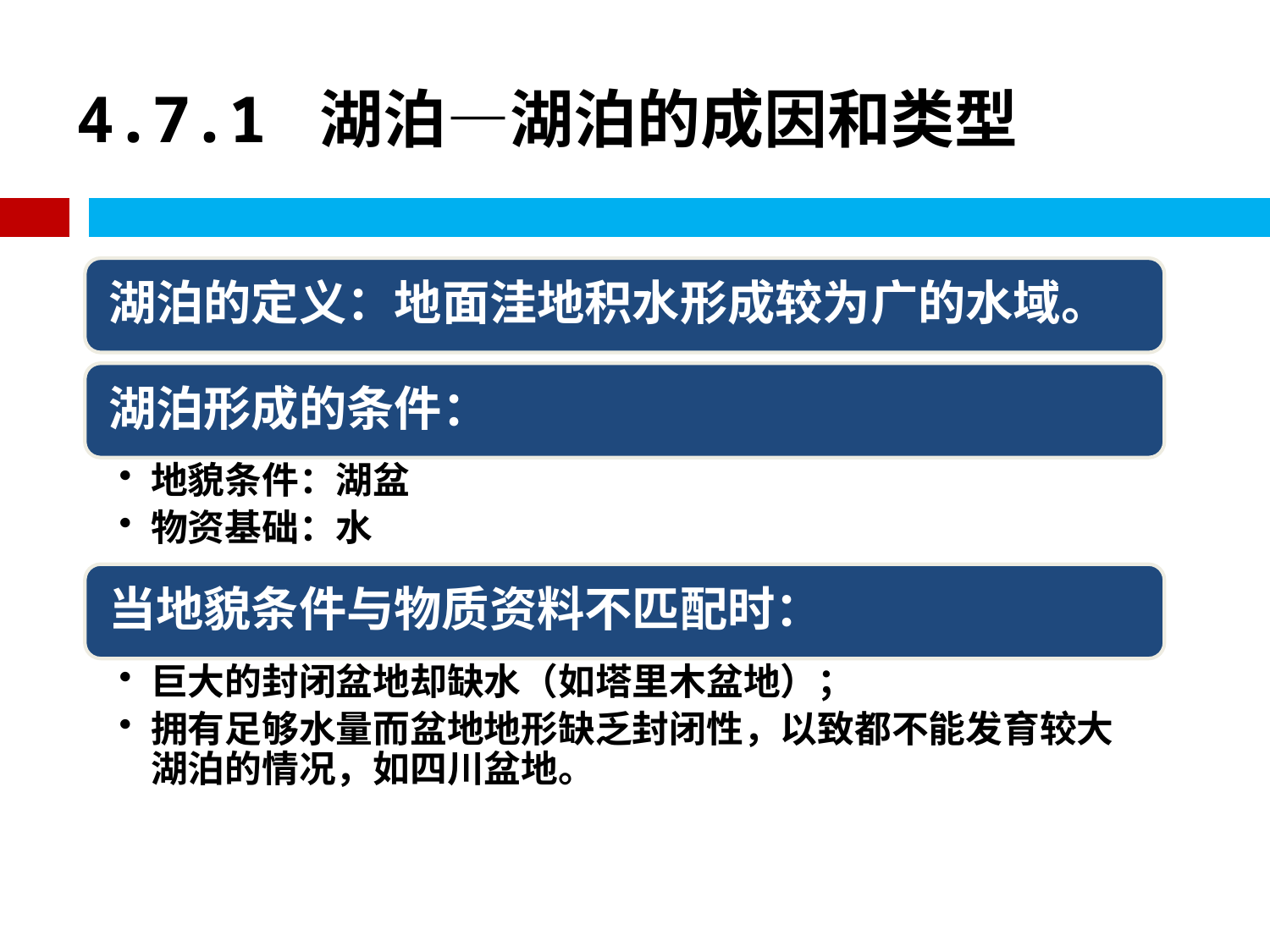

# 4.7.1 湖泊—湖泊的成因和类型
湖泊的定义：地面洼地积水形成较为广的水域。
湖泊形成的条件：
地貌条件：湖盆
物资基础：水
当地貌条件与物质资料不匹配时：
巨大的封闭盆地却缺水（如塔里木盆地）；
拥有足够水量而盆地地形缺乏封闭性，以致都不能发育较大湖泊的情况，如四川盆地。